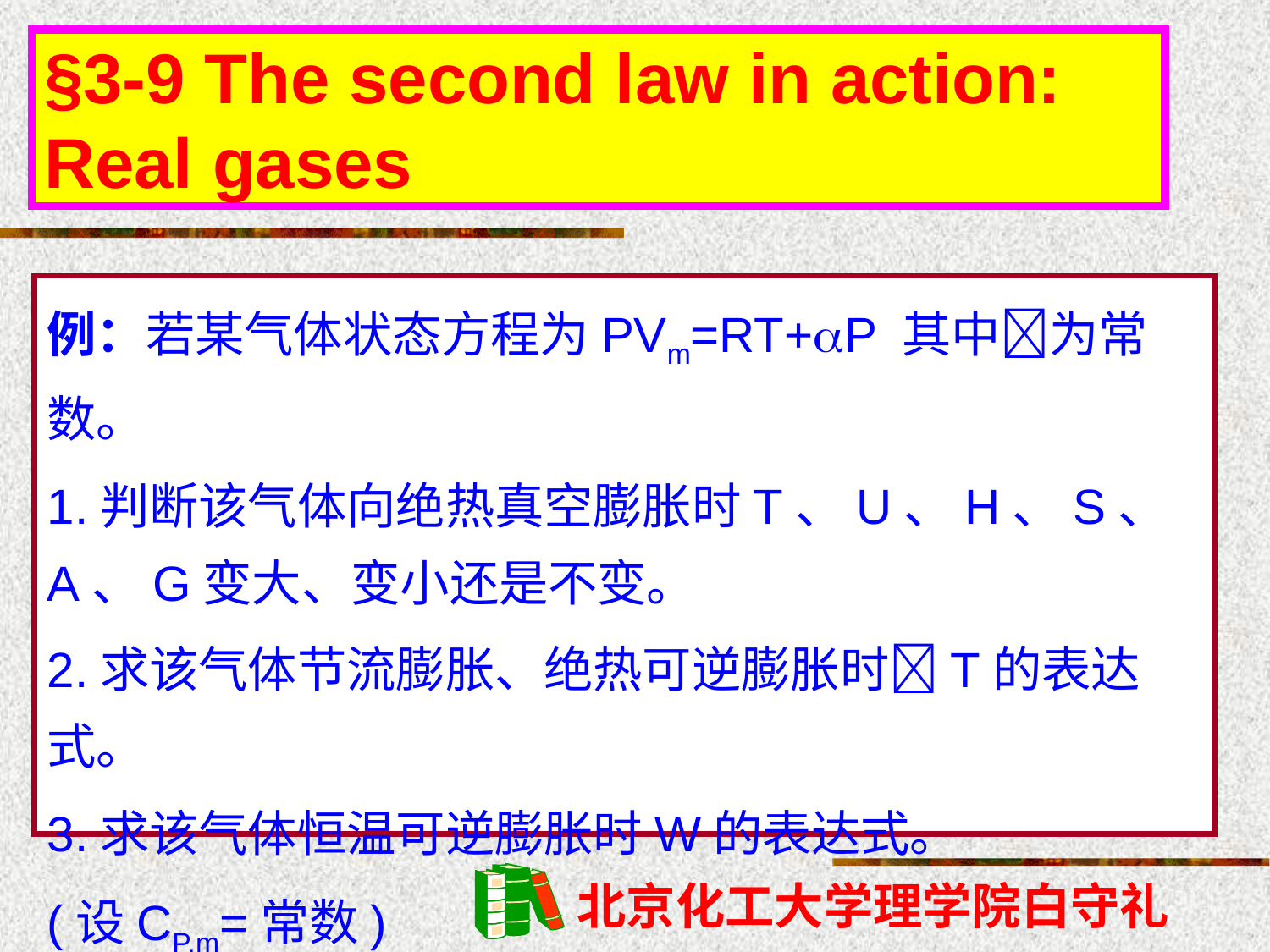

§3-9 The second law in action: Real gases
例：若某气体状态方程为PVm=RT+αP 其中α为常数。
1.判断该气体向绝热真空膨胀时T、U、H、S、A、G变大、变小还是不变。
2.求该气体节流膨胀、绝热可逆膨胀时ΔT的表达式。
3.求该气体恒温可逆膨胀时W的表达式。
(设CP,m=常数)